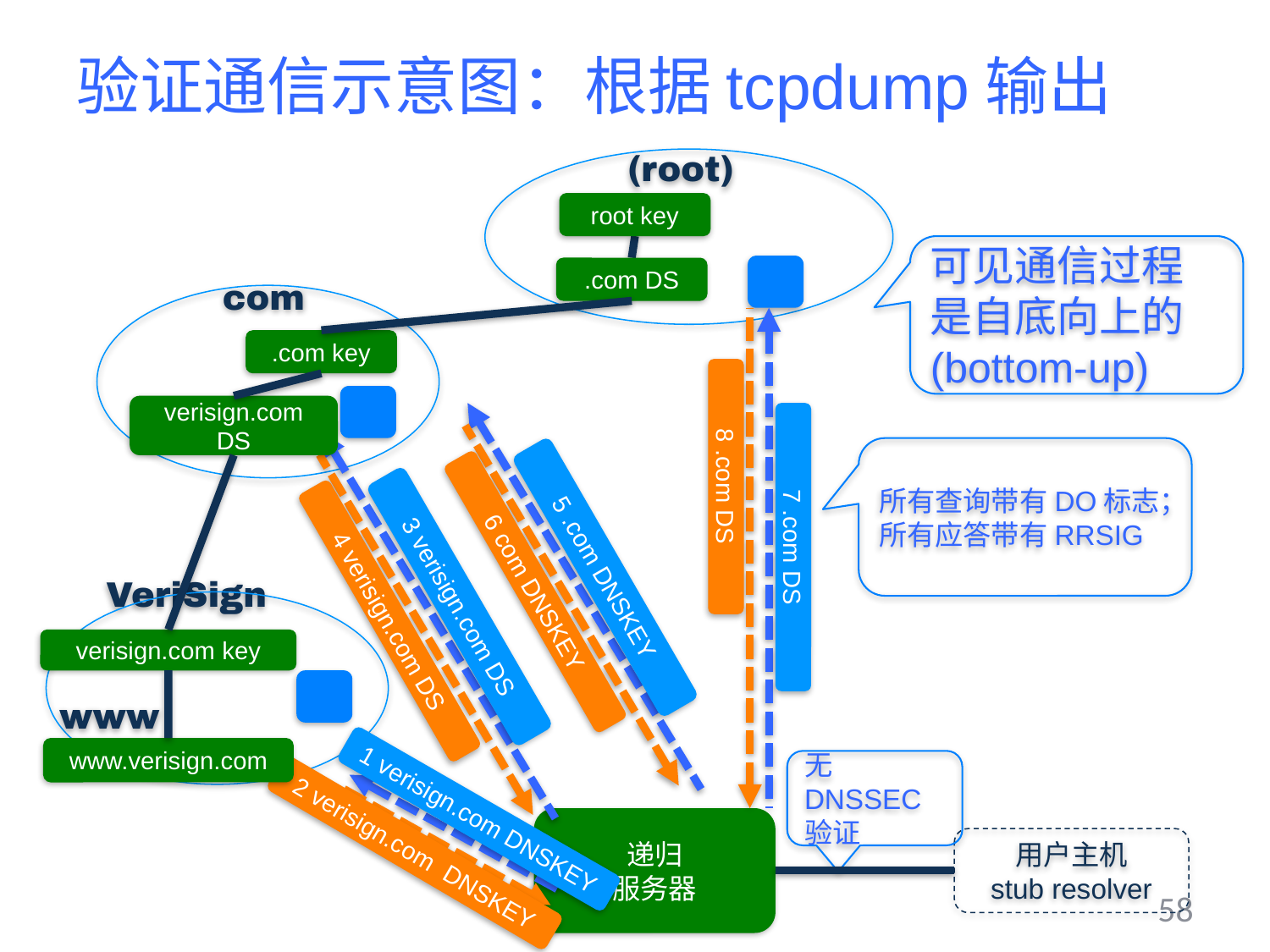

# 验证通信示意图：根据tcpdump输出
(root)

root key
可见通信过程是自底向上的(bottom-up)
.com DS
com

.com key
verisign.com
DS
所有查询带有DO标志；
所有应答带有RRSIG
8 .com DS
7 .com DS
5 .com DNSKEY
VeriSign
6 com DNSKEY
3 verisign.com DS

4 verisign.com DS
verisign.com key
www
www.verisign.com
无DNSSEC验证
1 verisign.com DNSKEY
递归
服务器
用户主机
stub resolver
2 verisign.com  DNSKEY
58